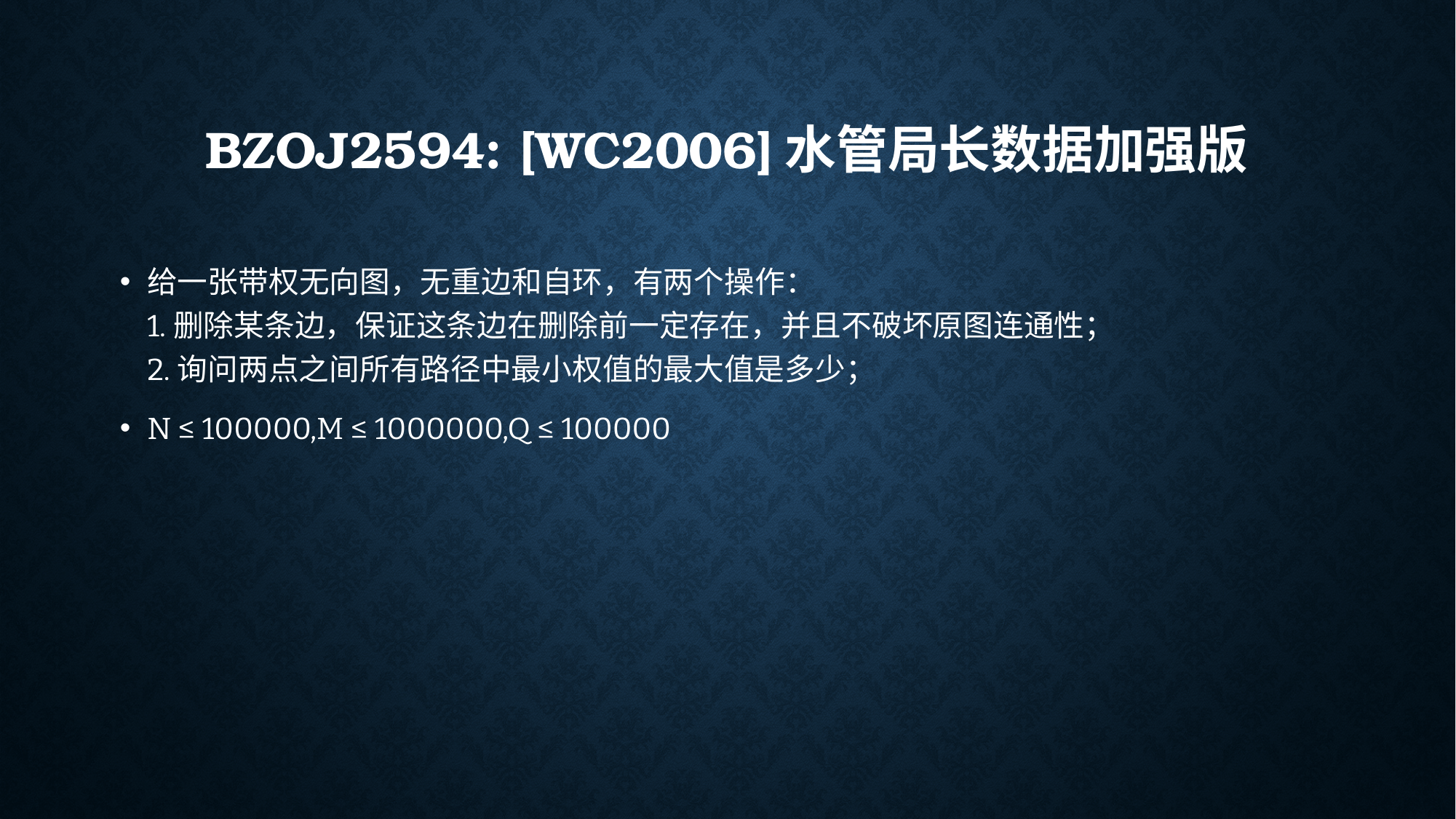

# bzoj2594: [Wc2006]水管局长数据加强版
给一张带权无向图，无重边和自环，有两个操作： 
1.删除某条边，保证这条边在删除前一定存在，并且不破坏原图连通性； 
2.询问两点之间所有路径中最小权值的最大值是多少；
N ≤ 100000,M ≤ 1000000,Q ≤ 100000